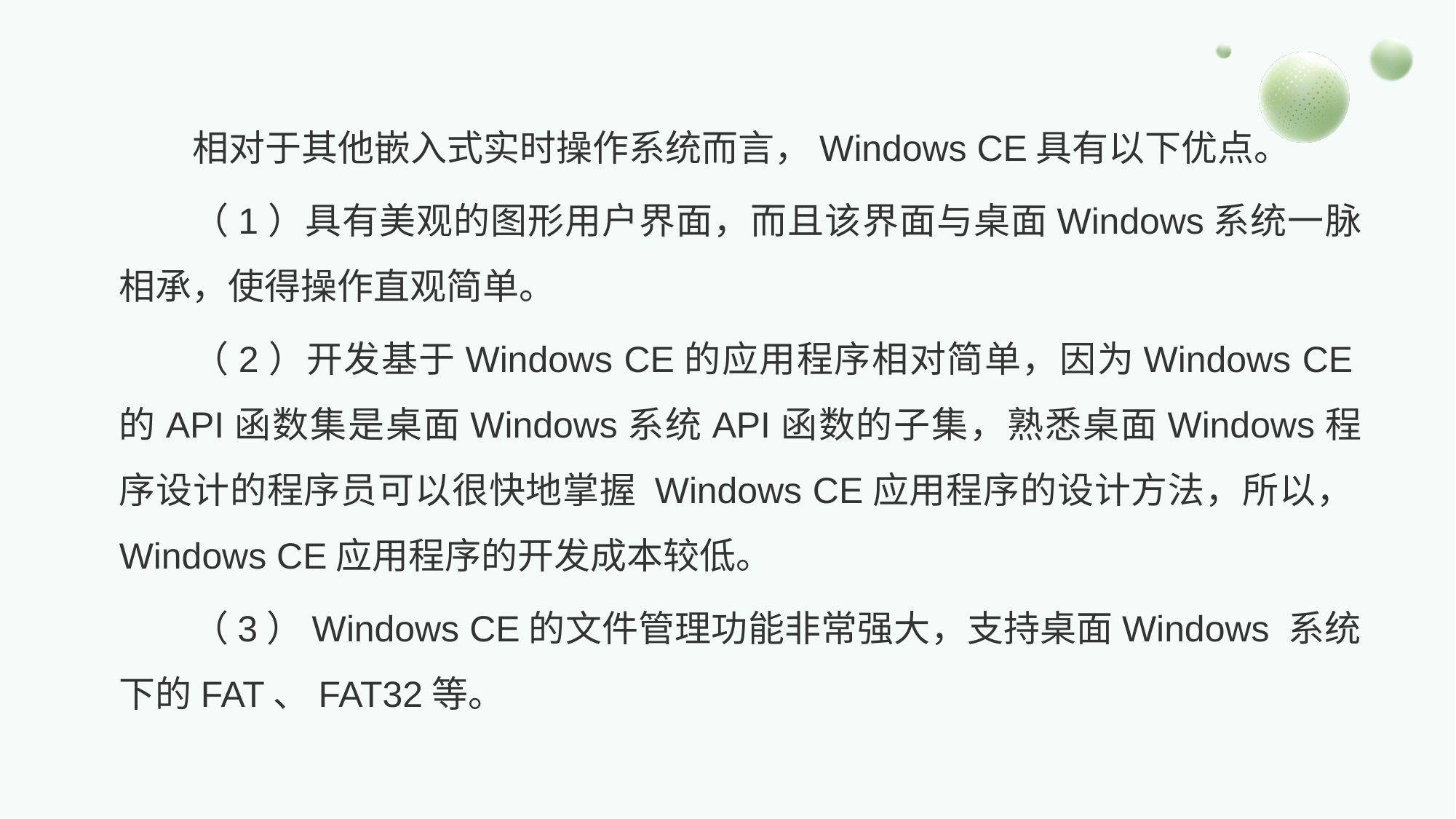

相对于其他嵌入式实时操作系统而言，Windows CE具有以下优点。
（1）具有美观的图形用户界面，而且该界面与桌面Windows系统一脉相承，使得操作直观简单。
（2）开发基于Windows CE的应用程序相对简单，因为Windows CE的API函数集是桌面Windows系统API函数的子集，熟悉桌面Windows程序设计的程序员可以很快地掌握 Windows CE应用程序的设计方法，所以，Windows CE应用程序的开发成本较低。
（3）Windows CE的文件管理功能非常强大，支持桌面Windows 系统下的FAT、FAT32等。